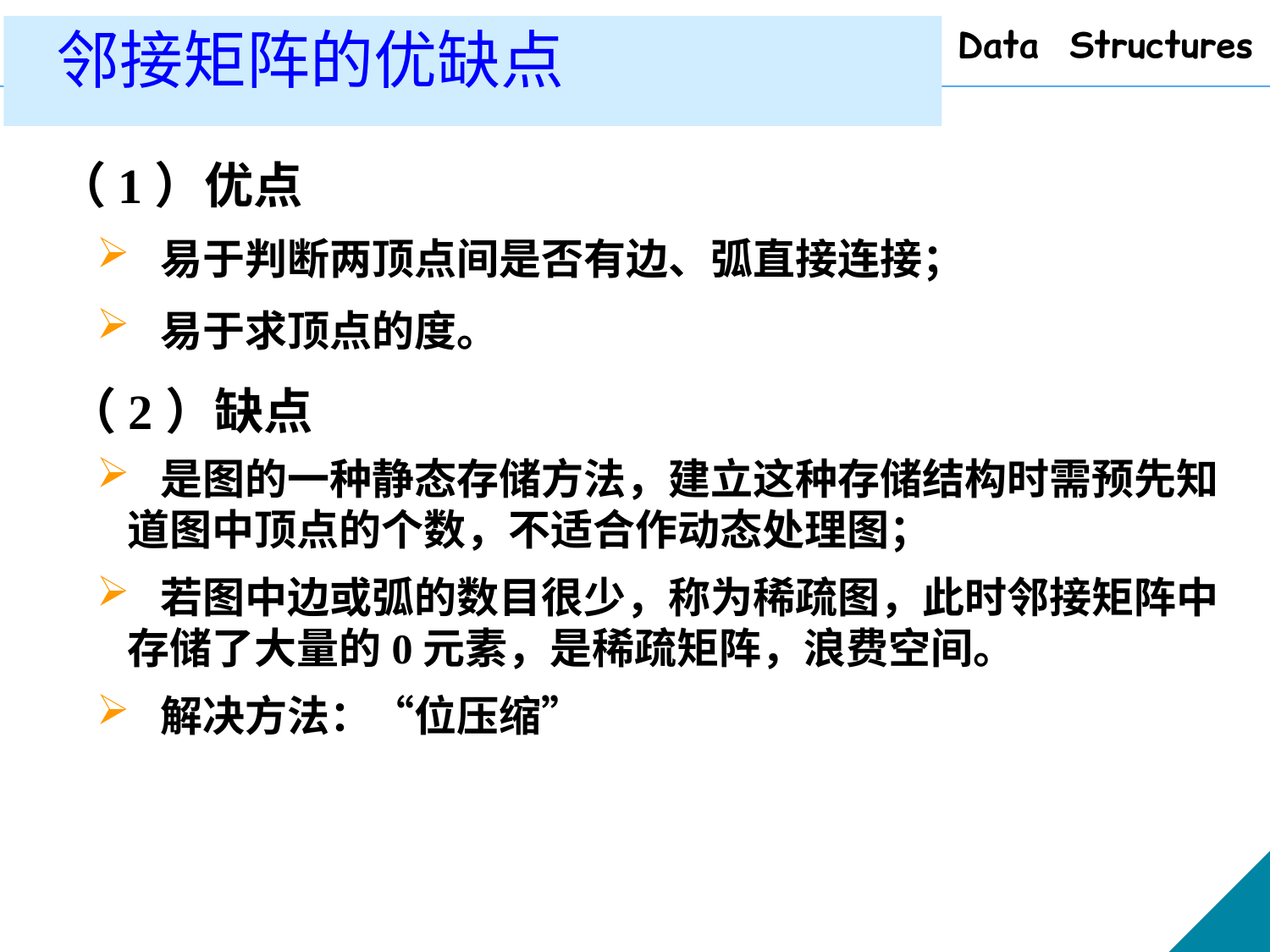

# 邻接矩阵的优缺点
（1）优点
  易于判断两顶点间是否有边、弧直接连接；
  易于求顶点的度。
（2）缺点
  是图的一种静态存储方法，建立这种存储结构时需预先知道图中顶点的个数，不适合作动态处理图；
  若图中边或弧的数目很少，称为稀疏图，此时邻接矩阵中存储了大量的0元素，是稀疏矩阵，浪费空间。
  解决方法：“位压缩”